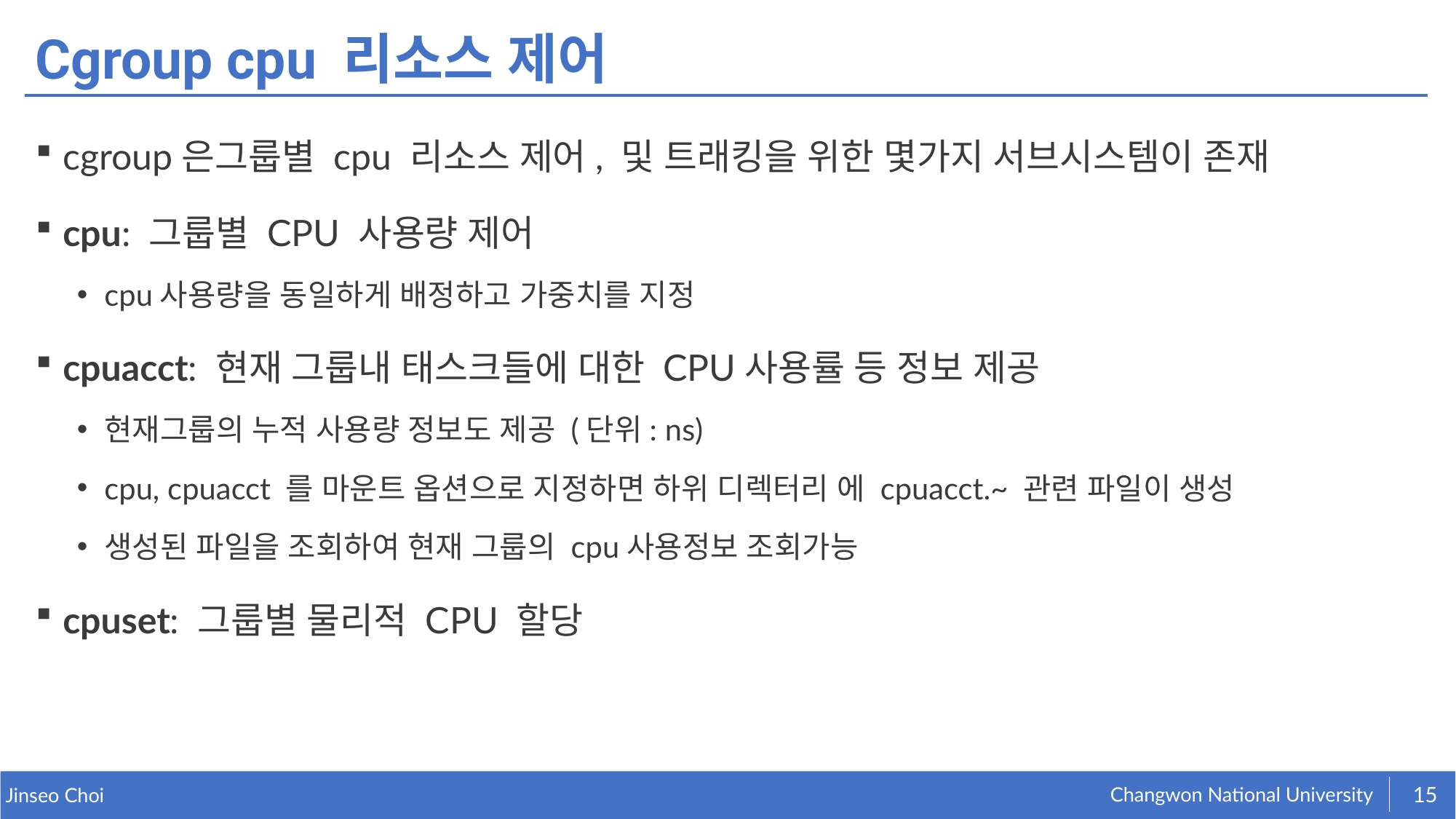

# Cgroup cpu 리소스 제어
cgroup은그룹별 cpu 리소스 제어, 및 트래킹을 위한 몇가지 서브시스템이 존재
cpu: 그룹별 CPU 사용량 제어
cpu사용량을 동일하게 배정하고 가중치를 지정
cpuacct: 현재 그룹내 태스크들에 대한 CPU사용률 등 정보 제공
현재그룹의 누적 사용량 정보도 제공 (단위: ns)
cpu, cpuacct 를 마운트 옵션으로 지정하면 하위 디렉터리 에 cpuacct.~ 관련 파일이 생성
생성된 파일을 조회하여 현재 그룹의 cpu사용정보 조회가능
cpuset: 그룹별 물리적 CPU 할당

15